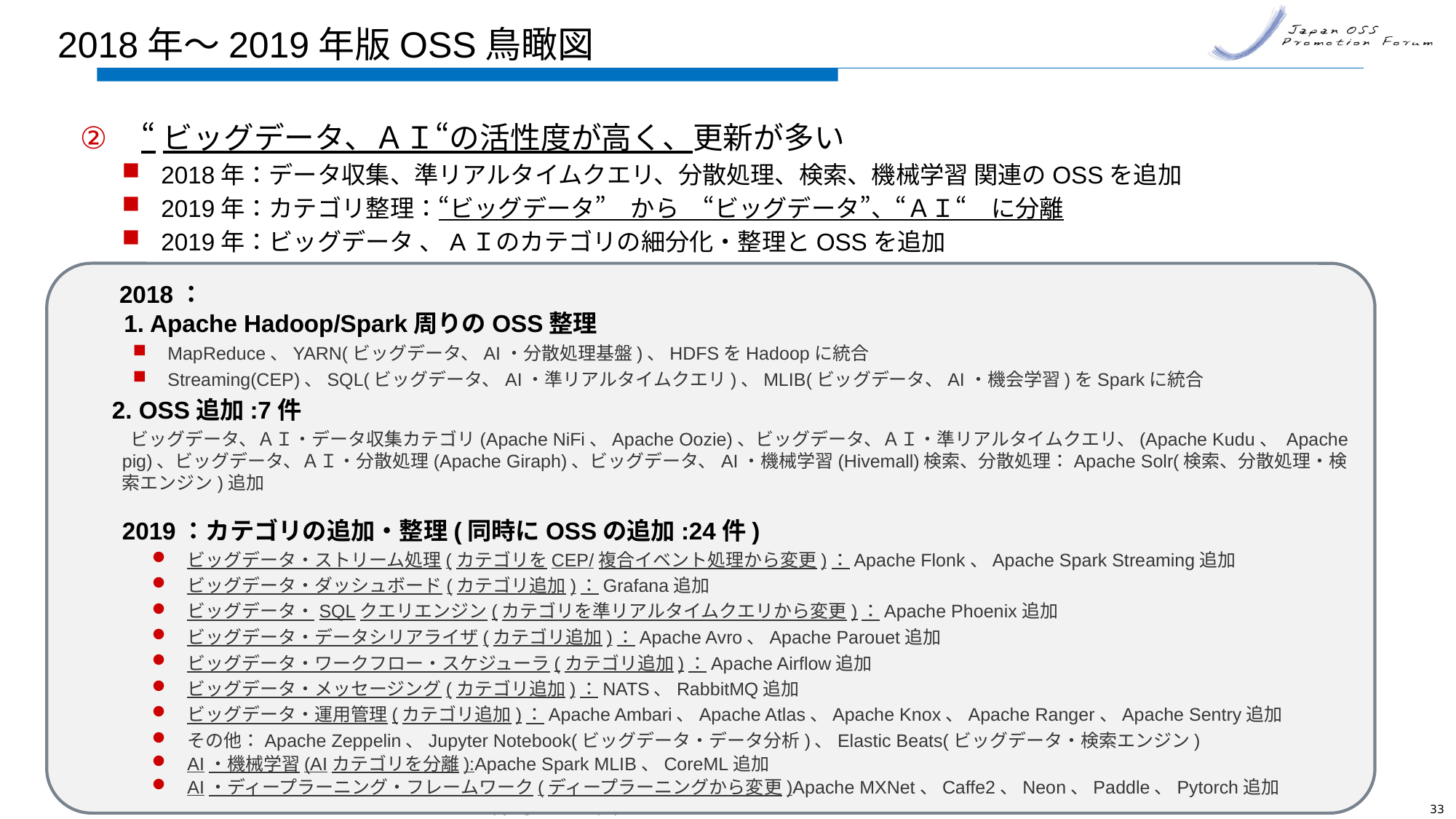

# 2018年～2019年版OSS鳥瞰図
“ビッグデータ、ＡＩ“の活性度が高く、更新が多い
2018年：データ収集、準リアルタイムクエリ、分散処理、検索、機械学習 関連のOSSを追加
2019年：カテゴリ整理：“ビッグデータ”　から　“ビッグデータ”、“ＡＩ“　に分離
2019年：ビッグデータ 、AＩのカテゴリの細分化・整理とOSSを追加

 2018：
 1. Apache Hadoop/Spark周りのOSS整理
MapReduce、YARN(ビッグデータ、AI・分散処理基盤)、HDFSをHadoopに統合
Streaming(CEP)、SQL(ビッグデータ、AI・準リアルタイムクエリ)、MLIB(ビッグデータ、AI・機会学習)をSparkに統合
     2. OSS追加:7件
 ビッグデータ、ＡＩ・データ収集カテゴリ(Apache NiFi、Apache Oozie)、ビッグデータ、ＡＩ・準リアルタイムクエリ、(Apache Kudu、 Apache pig)、ビッグデータ、ＡＩ・分散処理(Apache Giraph)、ビッグデータ、AI・機械学習(Hivemall)検索、分散処理：Apache Solr(検索、分散処理・検索エンジン)追加

2019：カテゴリの追加・整理(同時にOSSの追加:24件)
ビッグデータ・ストリーム処理(カテゴリをCEP/複合イベント処理から変更)：Apache Flonk、Apache Spark Streaming追加
ビッグデータ・ダッシュボード(カテゴリ追加)：Grafana追加
ビッグデータ・SQLクエリエンジン(カテゴリを準リアルタイムクエリから変更)：Apache Phoenix追加
ビッグデータ・データシリアライザ(カテゴリ追加)：Apache Avro、Apache Parouet追加
ビッグデータ・ワークフロー・スケジューラ(カテゴリ追加)：Apache Airflow追加
ビッグデータ・メッセージング(カテゴリ追加)：NATS、RabbitMQ追加
ビッグデータ・運用管理(カテゴリ追加)：Apache Ambari、Apache Atlas、Apache Knox、Apache Ranger、Apache Sentry追加
その他：Apache Zeppelin、Jupyter Notebook(ビッグデータ・データ分析)、Elastic Beats(ビッグデータ・検索エンジン)
AI・機械学習(AIカテゴリを分離):Apache Spark MLIB、CoreML追加
AI・ディープラーニング・フレームワーク(ディープラーニングから変更)Apache MXNet、Caffe2、Neon、Paddle、Pytorch追加
Copyright 2021 Japan OSS Promotion Forum
33